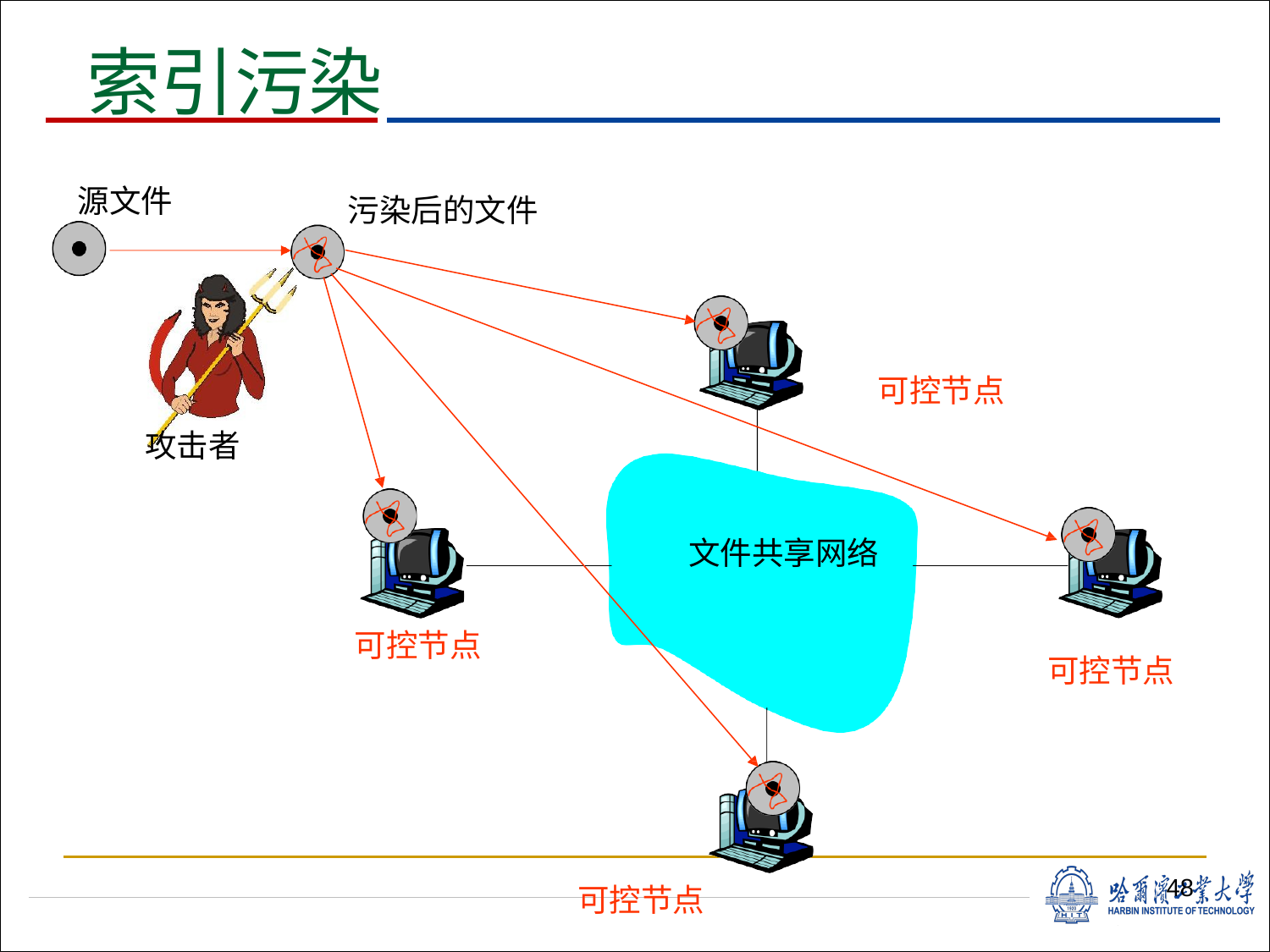

# 索引污染
源文件
污染后的文件

可控节点
攻击者

文件共享网络
可控节点
可控节点

48
可控节点